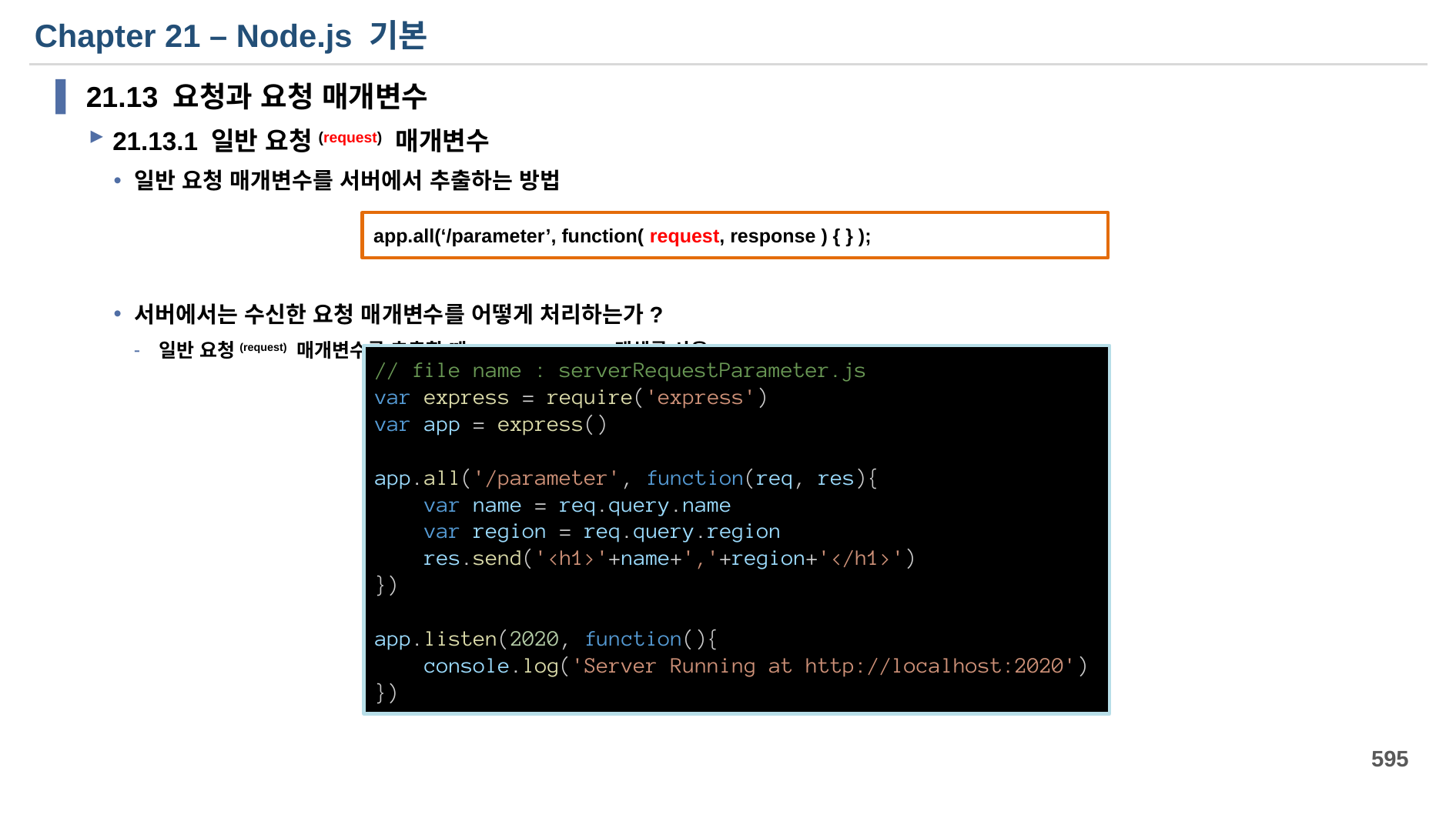

# Chapter 21 – Node.js 기본
21.13 요청과 요청 매개변수
21.13.1 일반 요청(request) 매개변수
일반 요청 매개변수를 서버에서 추출하는 방법

서버에서는 수신한 요청 매개변수를 어떻게 처리하는가?
일반 요청(request) 매개변수를 추출할 때 request.query 객체를 사용

app.all(‘/parameter’, function( request, response ) { } );
// file name : serverRequestParameter.js
var express = require('express')
var app = express()
app.all('/parameter', function(req, res){
    var name = req.query.name
    var region = req.query.region
    res.send('<h1>'+name+','+region+'</h1>')
})
app.listen(2020, function(){
    console.log('Server Running at http://localhost:2020')
})
595